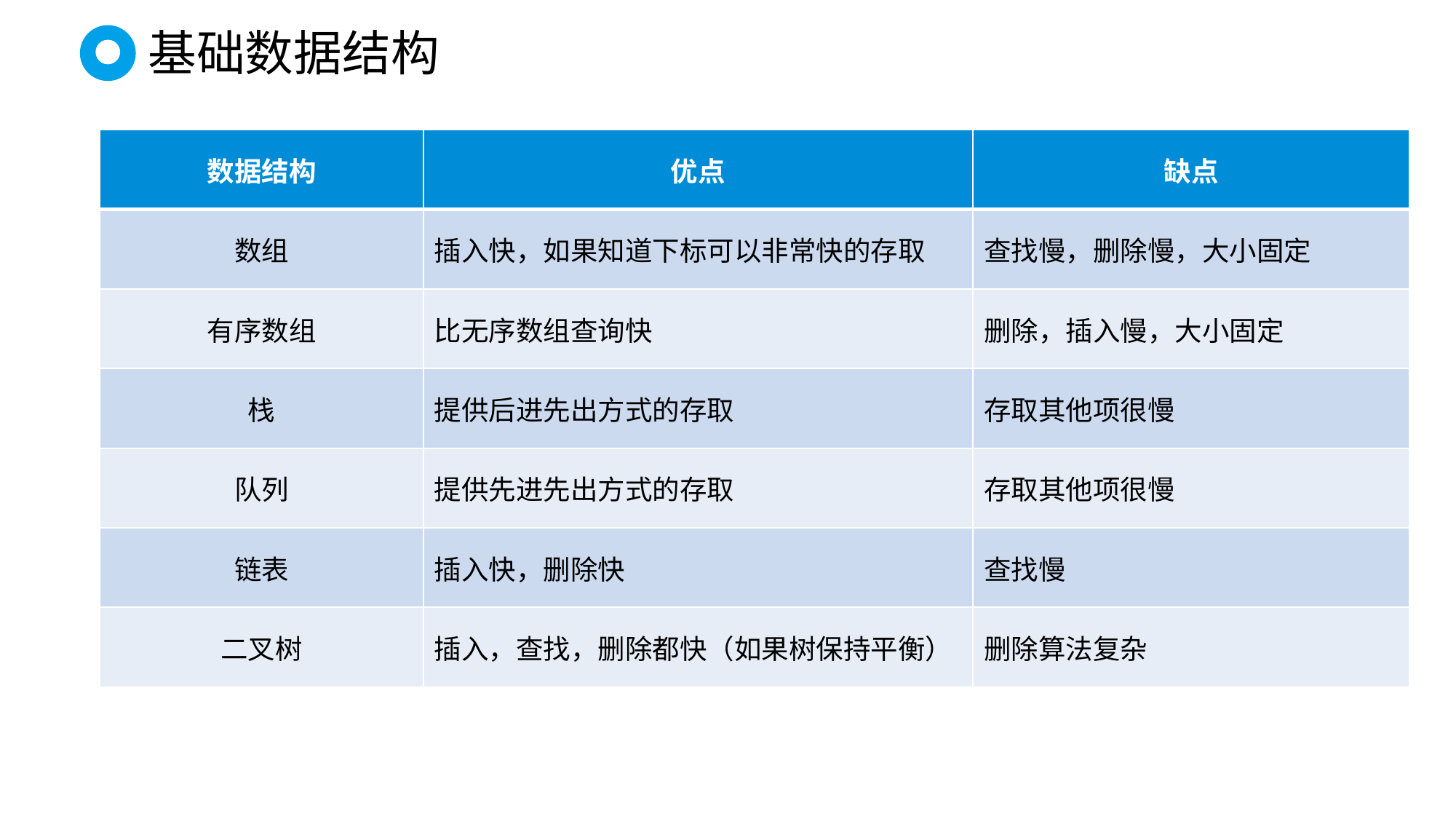

基础数据结构

| 数据结构 | 优点 | 缺点 |
| --- | --- | --- |
| 数组 | 插入快，如果知道下标可以非常快的存取 | 查找慢，删除慢，大小固定 |
| 有序数组 | 比无序数组查询快 | 删除，插入慢，大小固定 |
| 栈 | 提供后进先出方式的存取 | 存取其他项很慢 |
| 队列 | 提供先进先出方式的存取 | 存取其他项很慢 |
| 链表 | 插入快，删除快 | 查找慢 |
| 二叉树 | 插入，查找，删除都快（如果树保持平衡） | 删除算法复杂 |